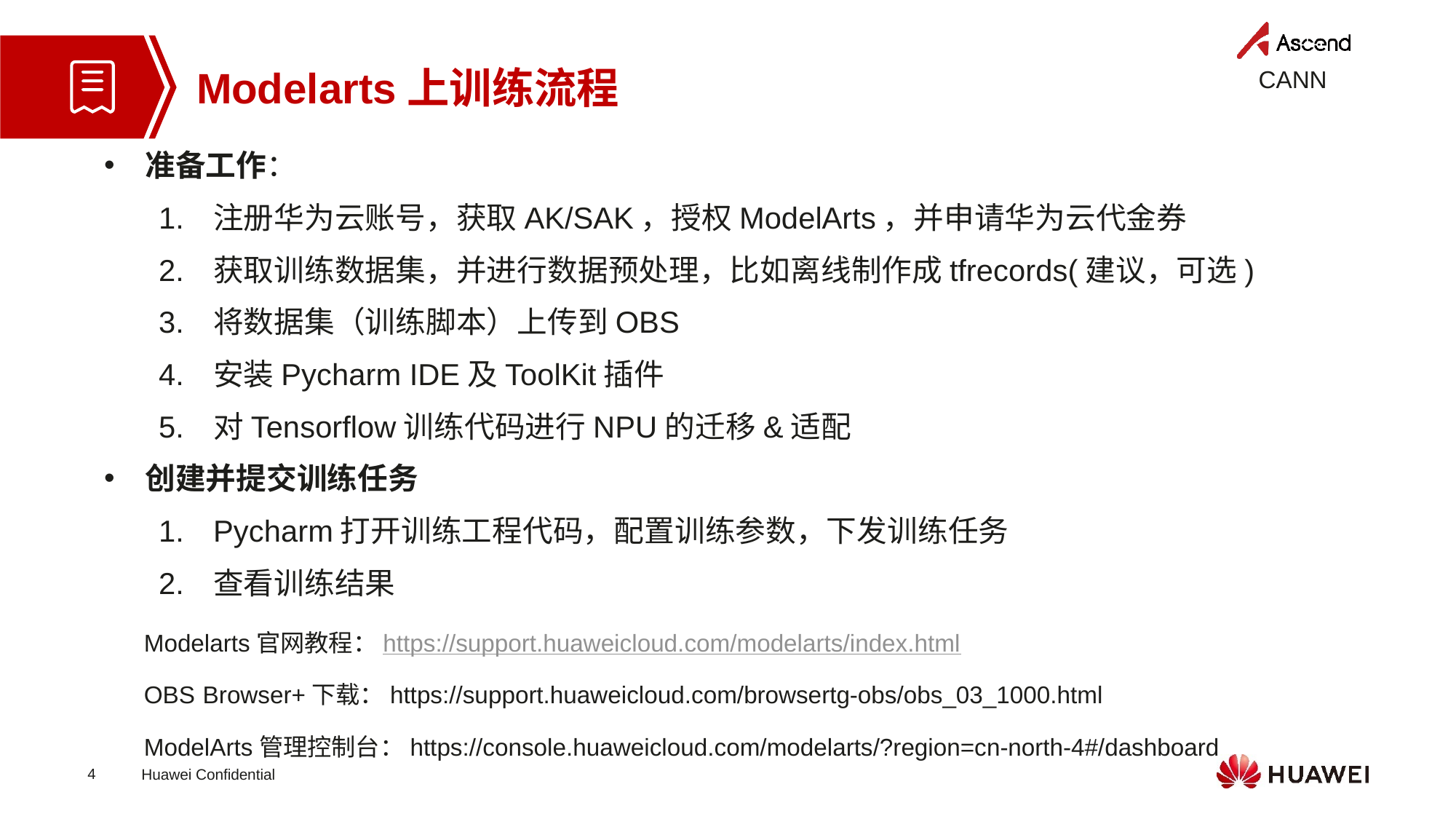

Modelarts上训练流程
准备工作：
注册华为云账号，获取AK/SAK，授权ModelArts，并申请华为云代金券
获取训练数据集，并进行数据预处理，比如离线制作成tfrecords(建议，可选)
将数据集（训练脚本）上传到OBS
安装Pycharm IDE及ToolKit插件
对Tensorflow训练代码进行NPU的迁移&适配
创建并提交训练任务
Pycharm打开训练工程代码，配置训练参数，下发训练任务
查看训练结果
Modelarts官网教程：https://support.huaweicloud.com/modelarts/index.html
OBS Browser+下载：https://support.huaweicloud.com/browsertg-obs/obs_03_1000.html
ModelArts管理控制台：https://console.huaweicloud.com/modelarts/?region=cn-north-4#/dashboard